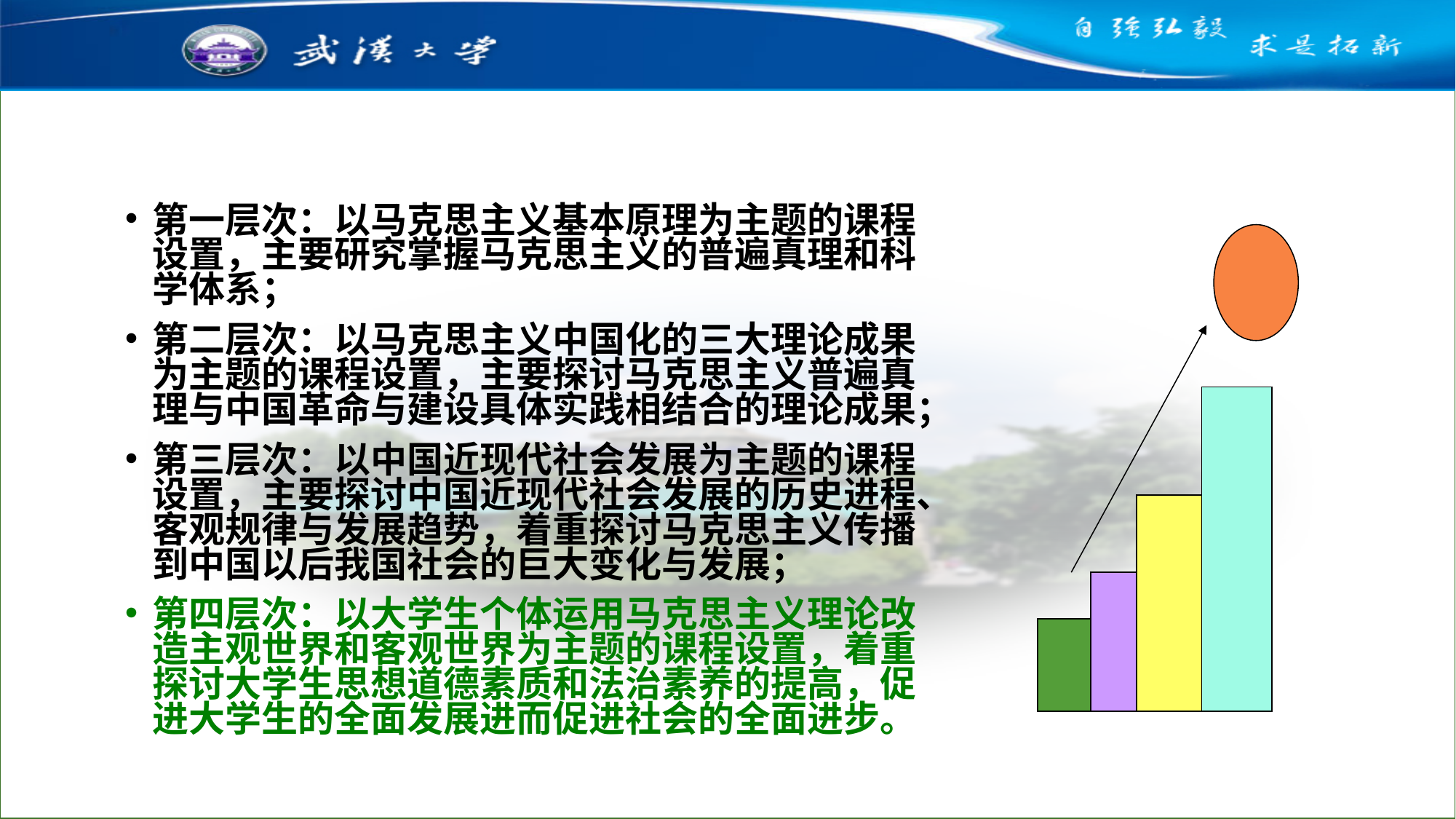

#
第一层次：以马克思主义基本原理为主题的课程设置，主要研究掌握马克思主义的普遍真理和科学体系；
第二层次：以马克思主义中国化的三大理论成果为主题的课程设置，主要探讨马克思主义普遍真理与中国革命与建设具体实践相结合的理论成果；
第三层次：以中国近现代社会发展为主题的课程设置，主要探讨中国近现代社会发展的历史进程、客观规律与发展趋势，着重探讨马克思主义传播到中国以后我国社会的巨大变化与发展；
第四层次：以大学生个体运用马克思主义理论改造主观世界和客观世界为主题的课程设置，着重探讨大学生思想道德素质和法治素养的提高，促进大学生的全面发展进而促进社会的全面进步。